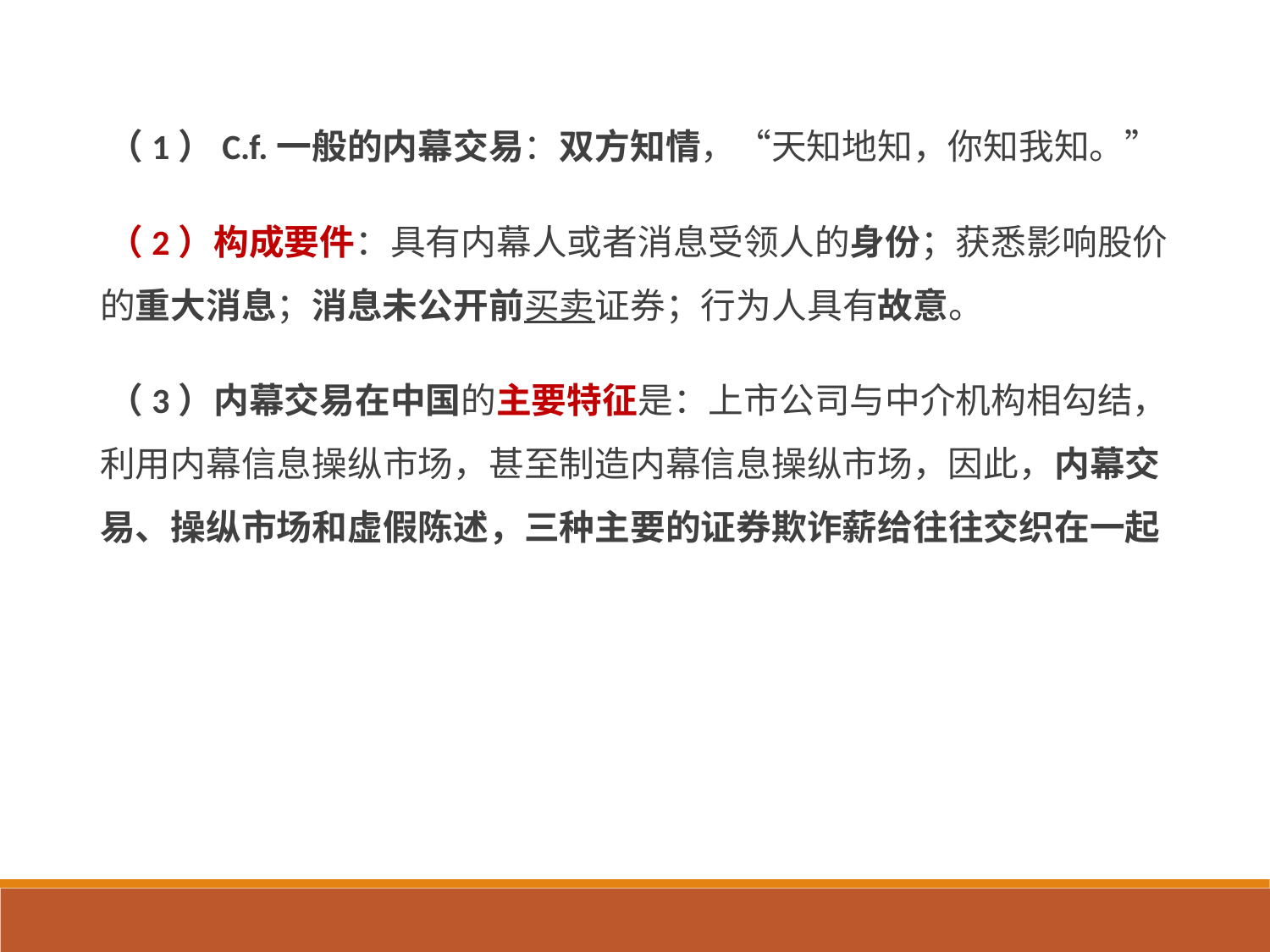

（1）C.f.一般的内幕交易：双方知情，“天知地知，你知我知。”
（2）构成要件：具有内幕人或者消息受领人的身份；获悉影响股价的重大消息；消息未公开前买卖证券；行为人具有故意。
（3）内幕交易在中国的主要特征是：上市公司与中介机构相勾结，利用内幕信息操纵市场，甚至制造内幕信息操纵市场，因此，内幕交易、操纵市场和虚假陈述，三种主要的证券欺诈薪给往往交织在一起